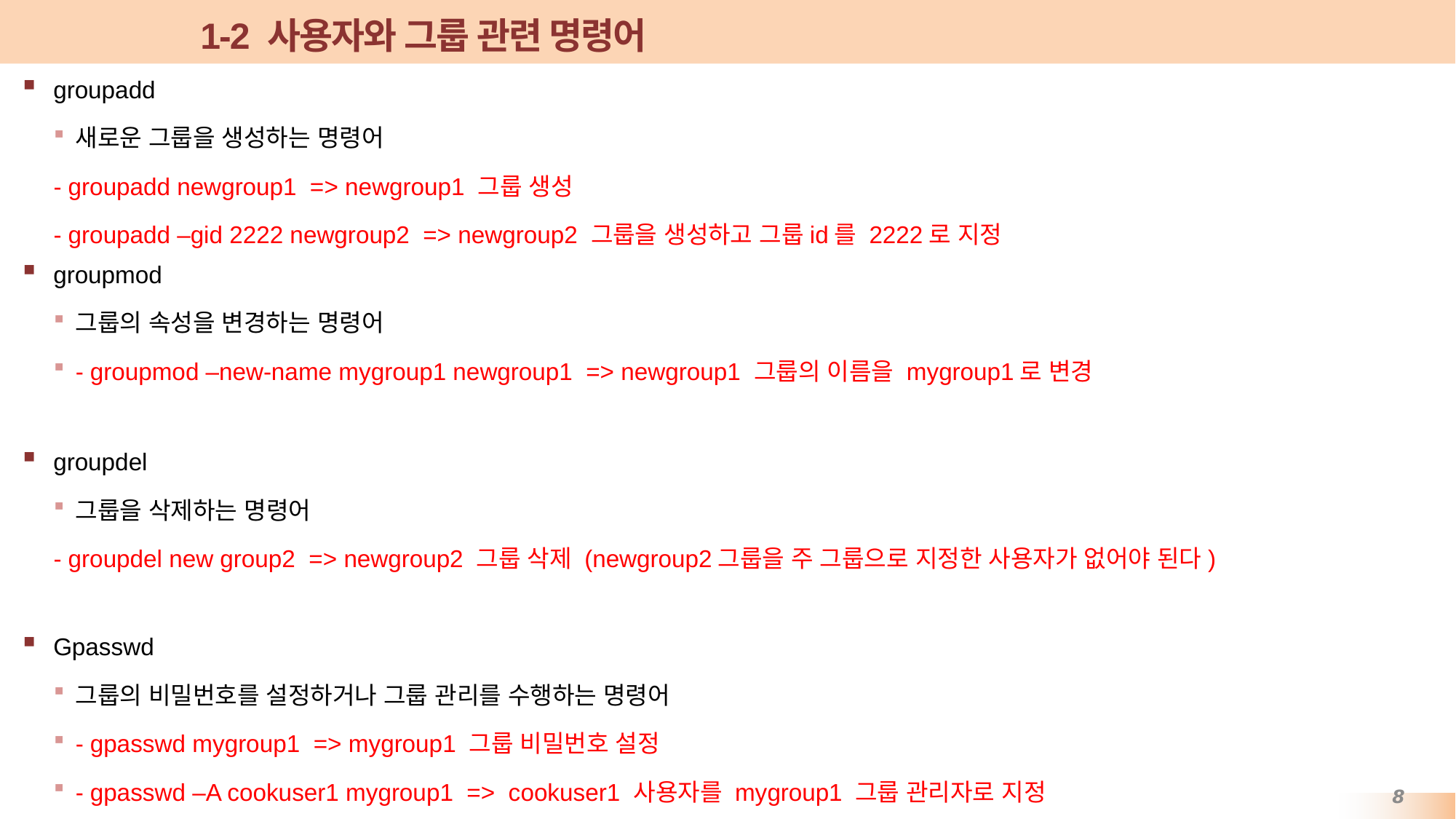

# 1-2 사용자와 그룹 관련 명령어
groupadd
새로운 그룹을 생성하는 명령어
- groupadd newgroup1  => newgroup1 그룹 생성
- groupadd –gid 2222 newgroup2  => newgroup2 그룹을 생성하고 그룹id를 2222로 지정
groupmod
그룹의 속성을 변경하는 명령어
- groupmod –new-name mygroup1 newgroup1  => newgroup1 그룹의 이름을 mygroup1로 변경

groupdel
그룹을 삭제하는 명령어
- groupdel new group2  => newgroup2 그룹 삭제 (newgroup2그룹을 주 그룹으로 지정한 사용자가 없어야 된다)

Gpasswd
그룹의 비밀번호를 설정하거나 그룹 관리를 수행하는 명령어
- gpasswd mygroup1  => mygroup1 그룹 비밀번호 설정
- gpasswd –A cookuser1 mygroup1  =>  cookuser1 사용자를 mygroup1 그룹 관리자로 지정
- gpasswd –a cookuser4 mygroup1  => cookuser4 사용자를 mygroup1그룹에 추가
- gpasswd –d cookuser4 mygroup1  => cookuser4 사용자를 mygroup1 그룹에서 제거